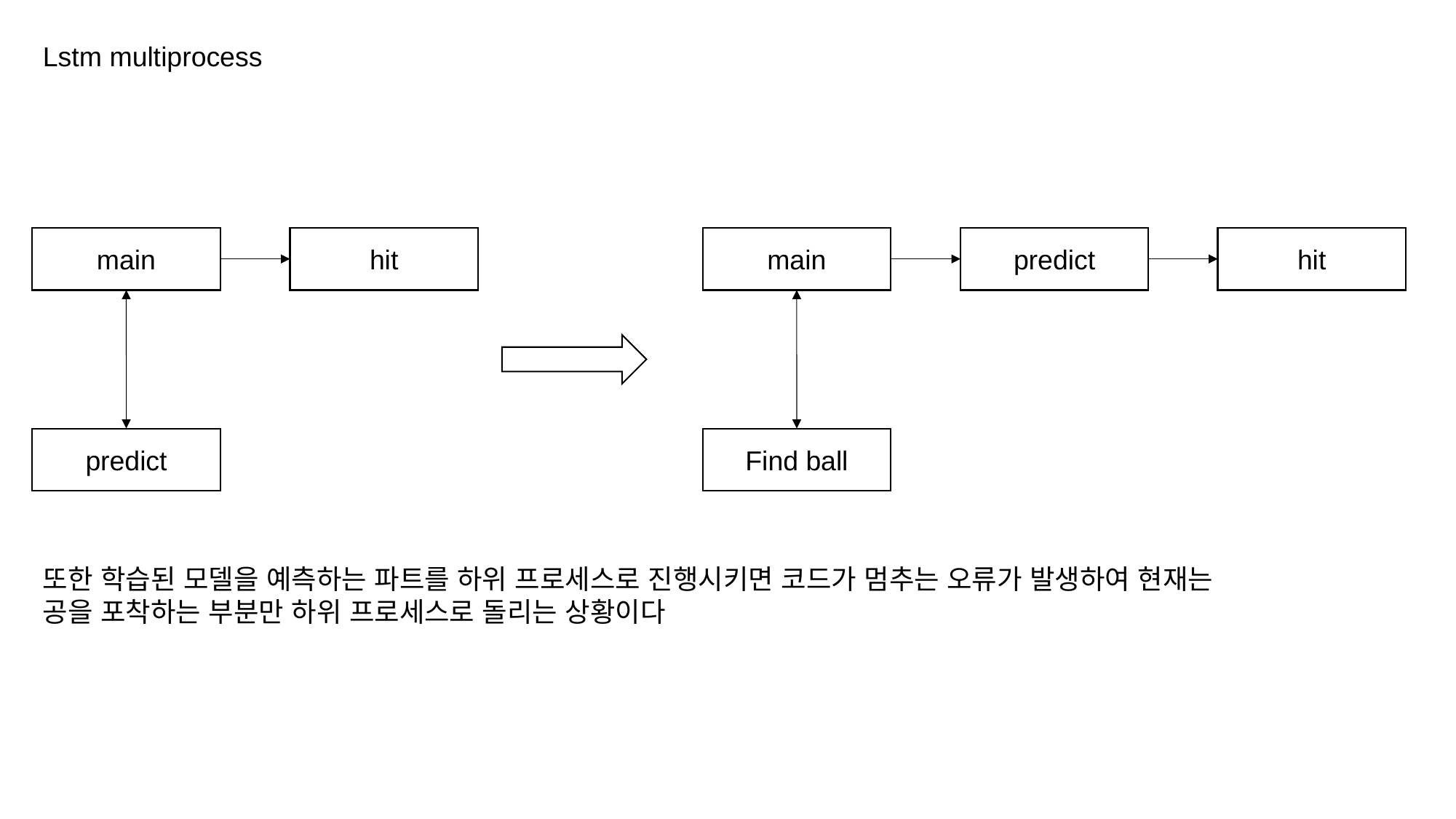

Lstm multiprocess
predict
hit
main
hit
main

Find ball
predict
또한 학습된 모델을 예측하는 파트를 하위 프로세스로 진행시키면 코드가 멈추는 오류가 발생하여 현재는 공을 포착하는 부분만 하위 프로세스로 돌리는 상황이다